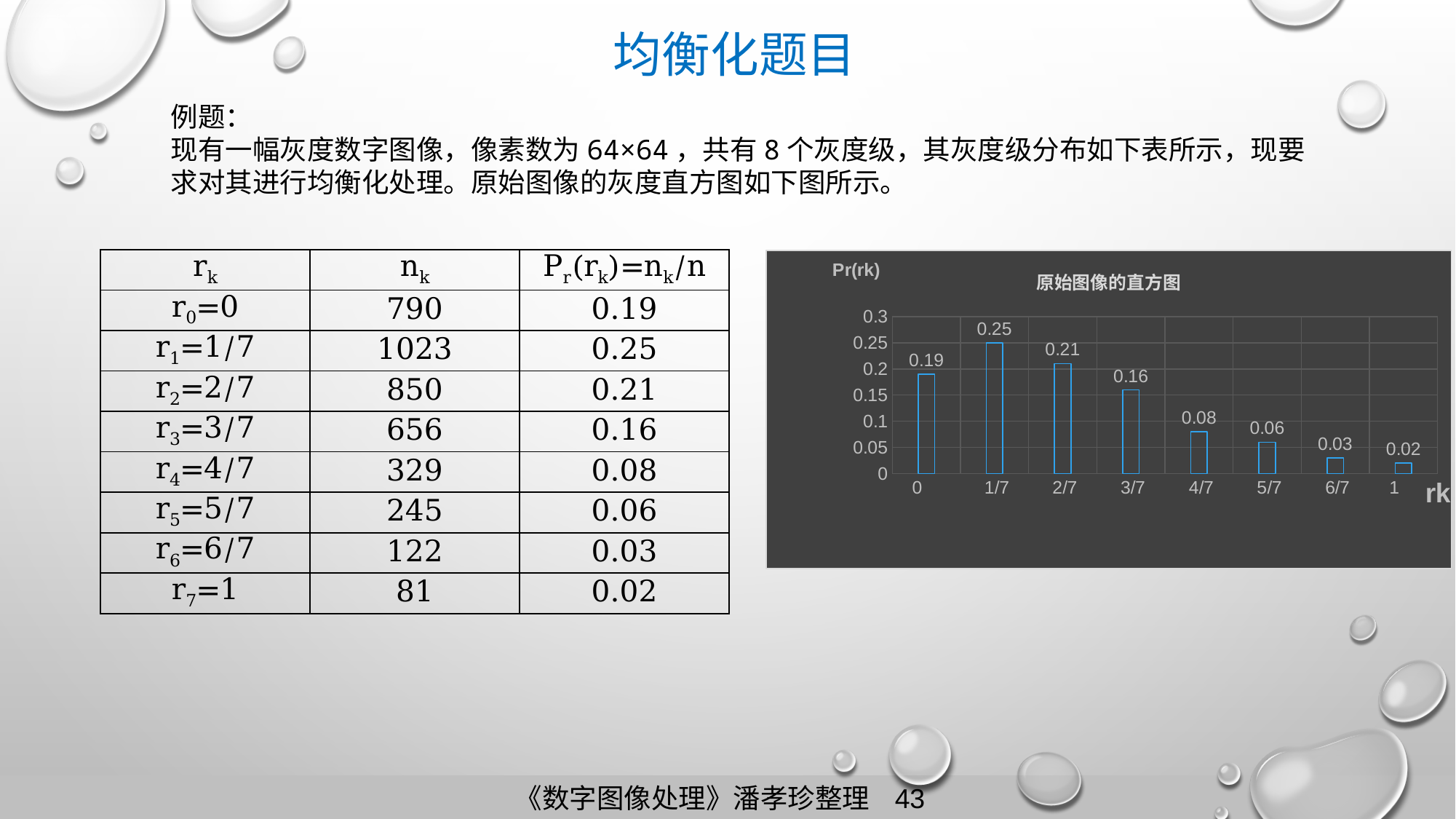

均衡化题目
例题：
现有一幅灰度数字图像，像素数为64×64，共有8个灰度级，其灰度级分布如下表所示，现要求对其进行均衡化处理。原始图像的灰度直方图如下图所示。
| rk | nk | Pr(rk)=nk/n |
| --- | --- | --- |
| r0=0 | 790 | 0.19 |
| r1=1/7 | 1023 | 0.25 |
| r2=2/7 | 850 | 0.21 |
| r3=3/7 | 656 | 0.16 |
| r4=4/7 | 329 | 0.08 |
| r5=5/7 | 245 | 0.06 |
| r6=6/7 | 122 | 0.03 |
| r7=1 | 81 | 0.02 |

### Chart: 原始图像的直方图

| Category | 系列 1 |
|---|---|
| 0 | 0.19 |
| 0.14285714285714285 | 0.25 |
| 0.2857142857142857 | 0.21 |
| 0.42857142857142899 | 0.16 |
| 0.57142857142857195 | 0.08 |
| 0.71428571428571397 | 0.06 |
| 0.85714285714285698 | 0.03 |
| 1 | 0.02 |